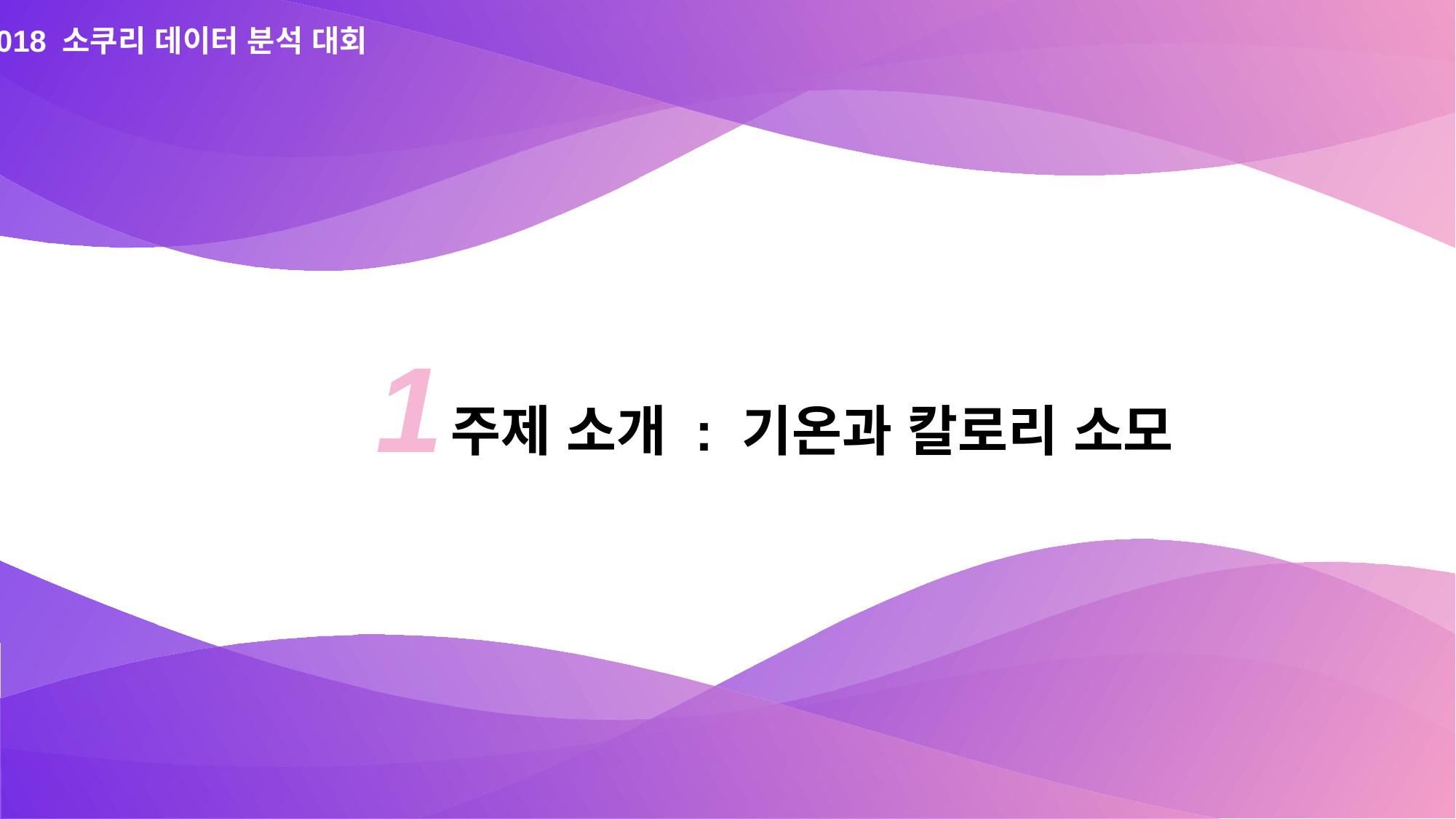

2018 소쿠리 데이터 분석 대회

1
주제 소개 : 기온과 칼로리 소모